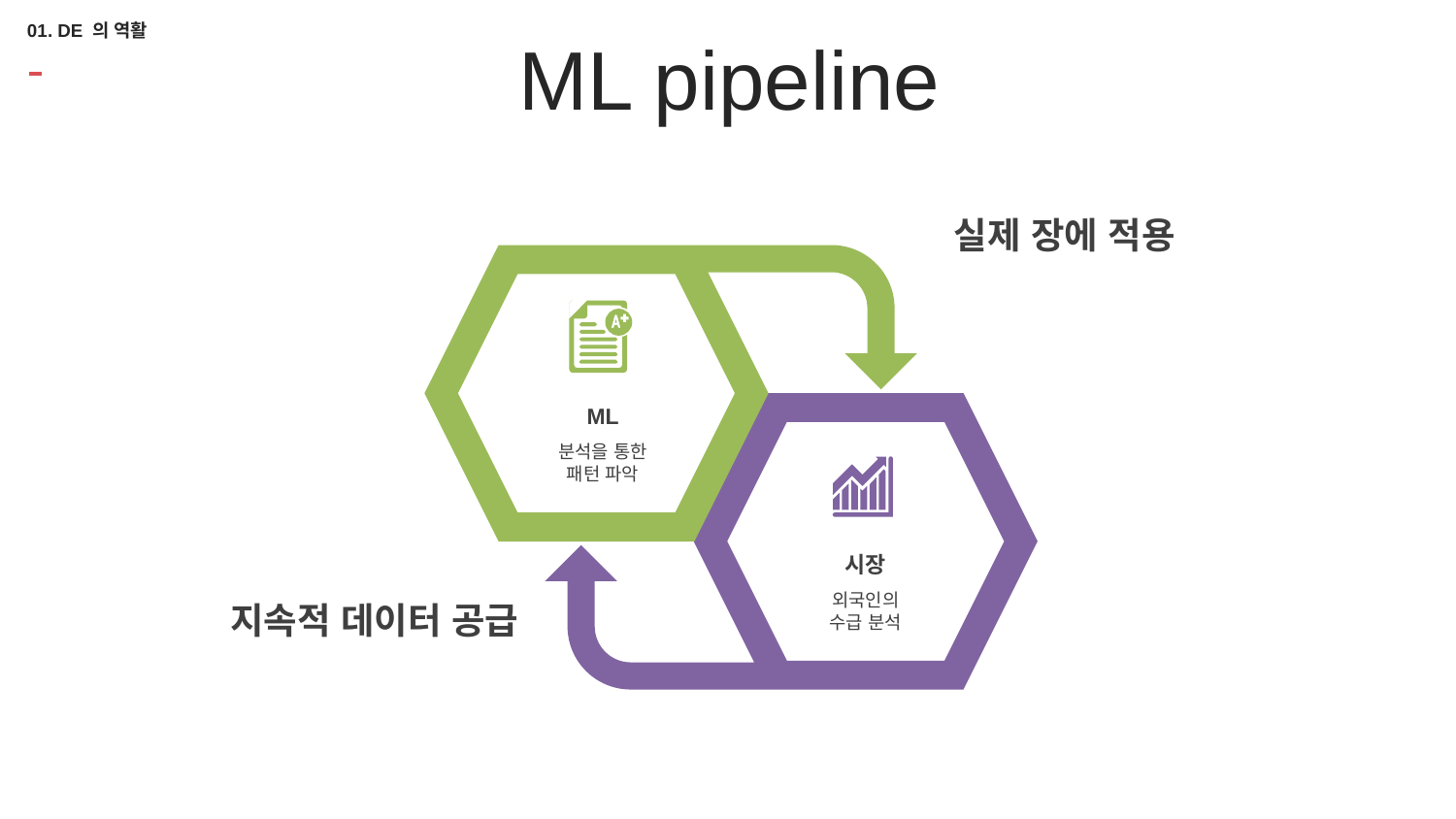

01. DE 의 역활
ML pipeline
실제 장에 적용

ML
분석을 통한
패턴 파악

시장
외국인의
수급 분석
지속적 데이터 공급